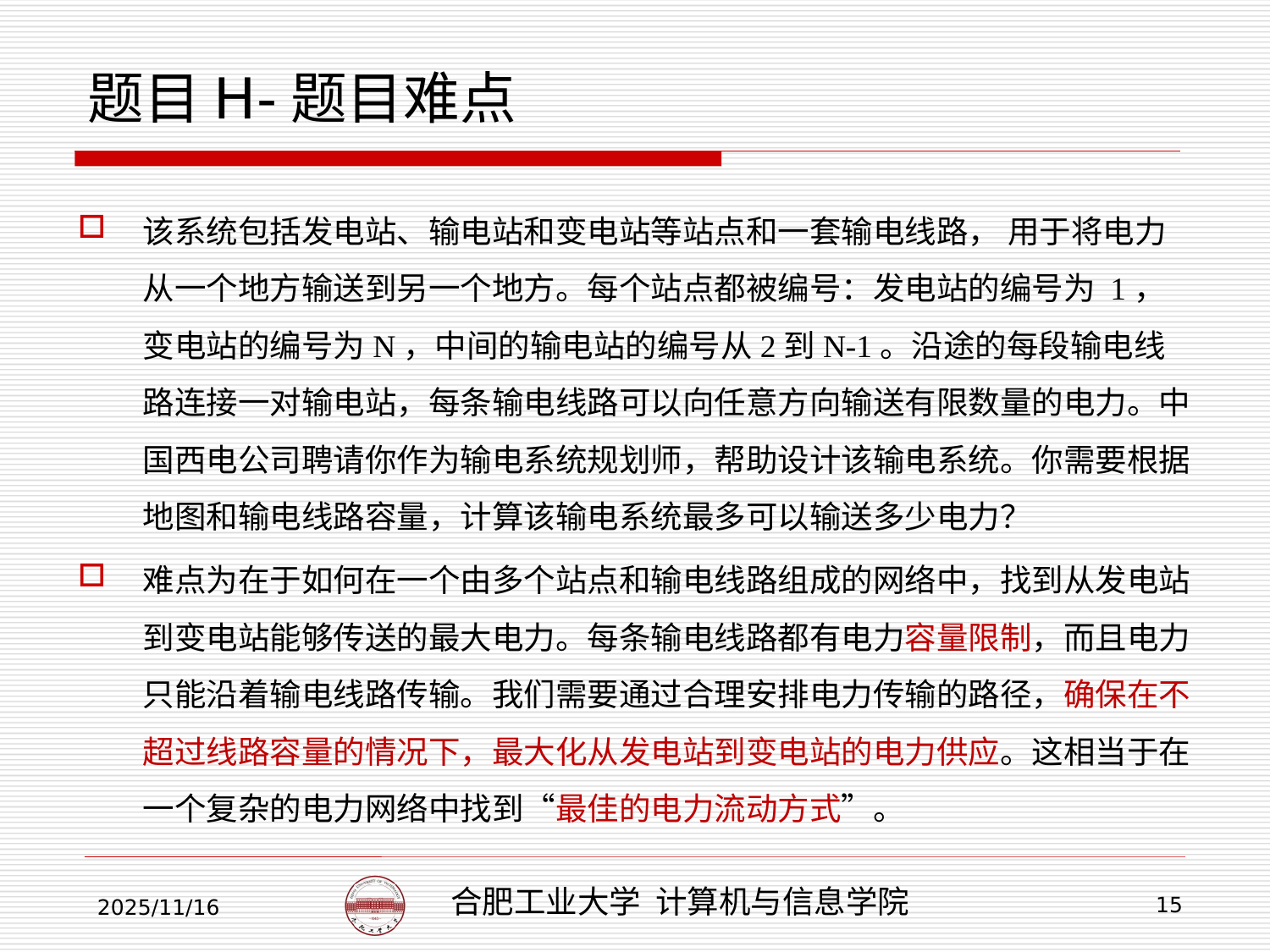

# 题目H-题目难点
该系统包括发电站、输电站和变电站等站点和一套输电线路， 用于将电力从一个地方输送到另一个地方。每个站点都被编号：发电站的编号为 1，变电站的编号为N，中间的输电站的编号从2到N-1。沿途的每段输电线路连接一对输电站，每条输电线路可以向任意方向输送有限数量的电力。中国西电公司聘请你作为输电系统规划师，帮助设计该输电系统。你需要根据地图和输电线路容量，计算该输电系统最多可以输送多少电力？
难点为在于如何在一个由多个站点和输电线路组成的网络中，找到从发电站到变电站能够传送的最大电力。每条输电线路都有电力容量限制，而且电力只能沿着输电线路传输。我们需要通过合理安排电力传输的路径，确保在不超过线路容量的情况下，最大化从发电站到变电站的电力供应。这相当于在一个复杂的电力网络中找到“最佳的电力流动方式”。